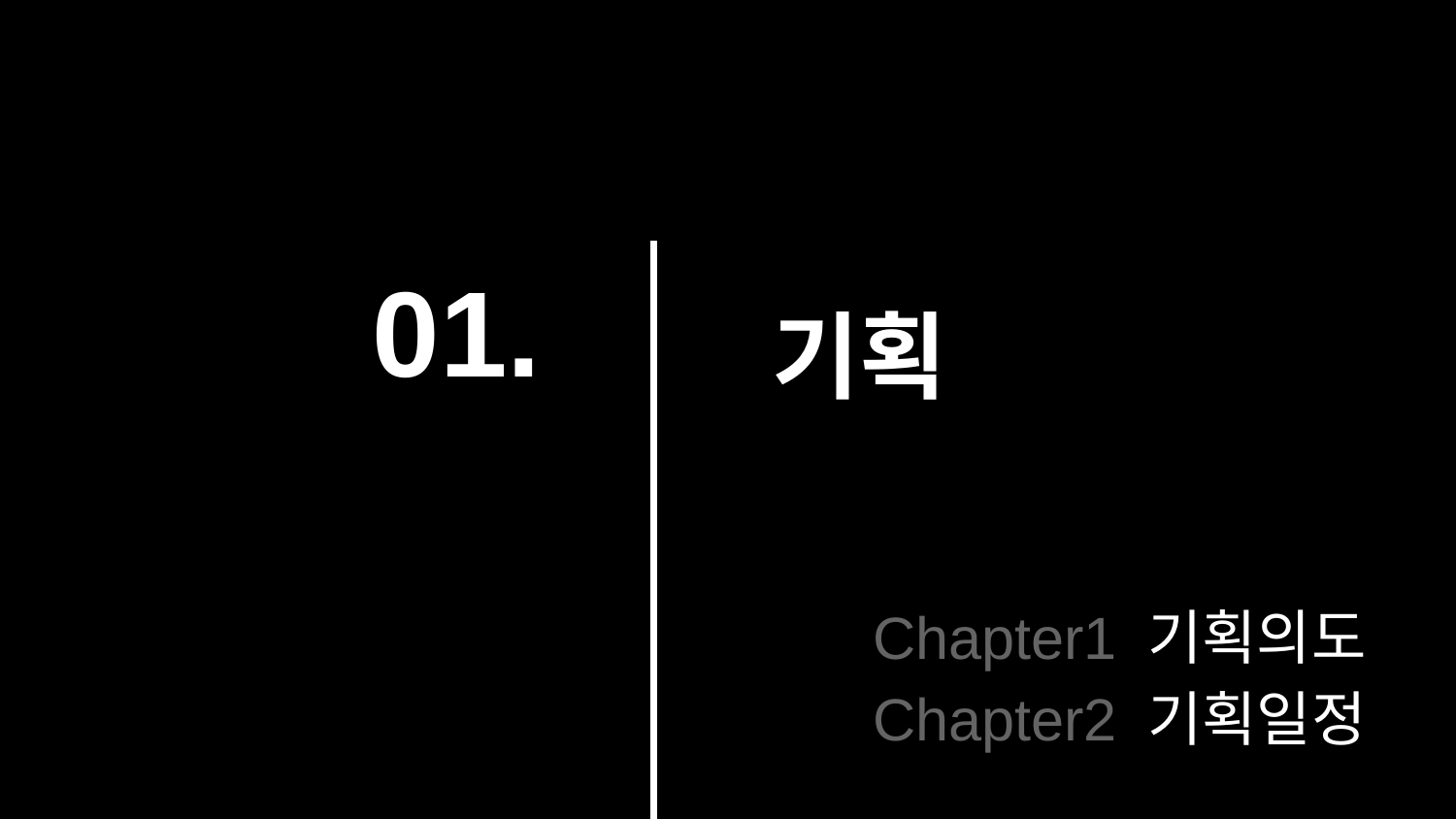

# 01.

기획

Chapter1 기획의도
Chapter2 기획일정